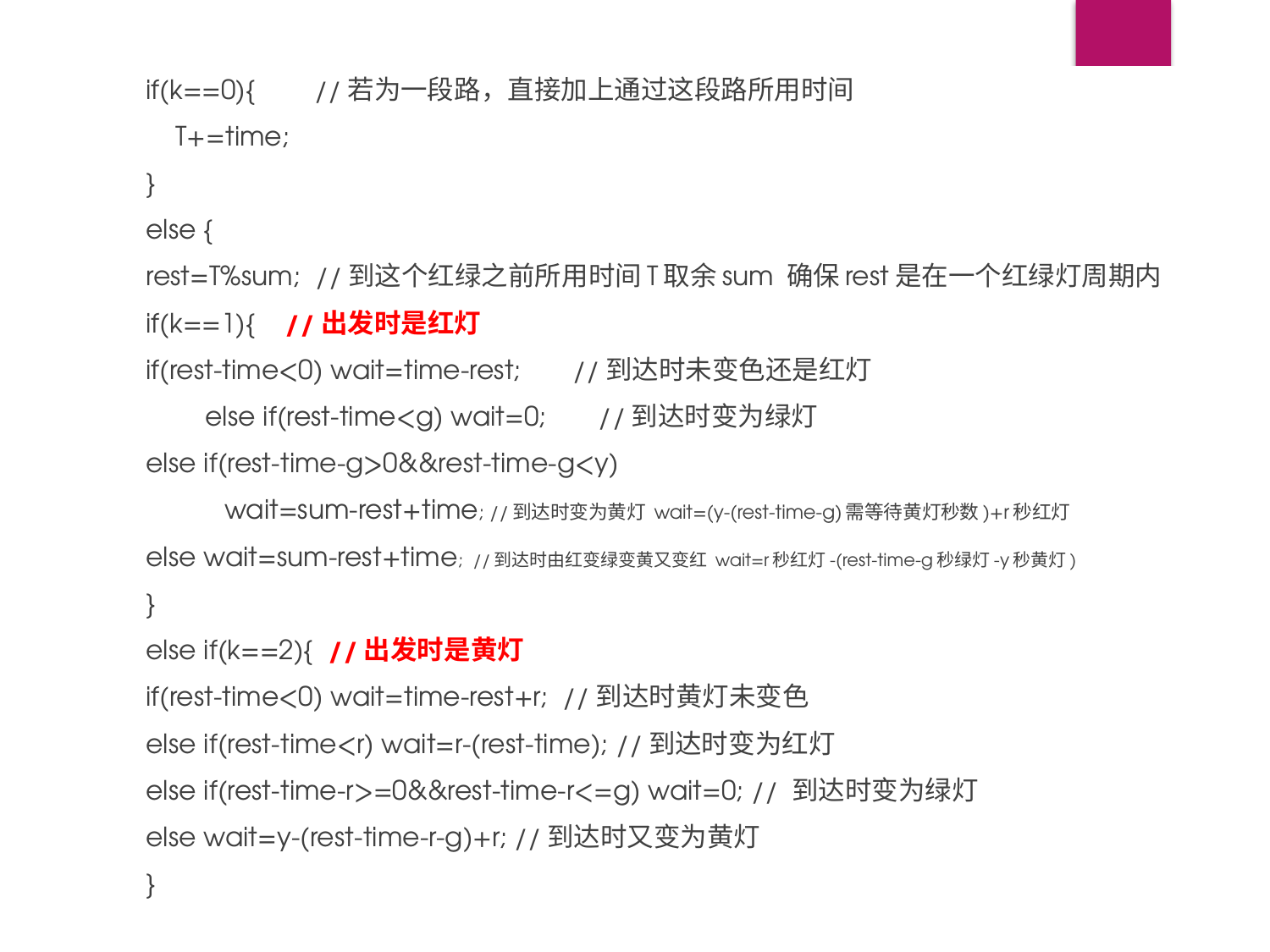

if(k==0){        //若为一段路，直接加上通过这段路所用时间
		    T+=time;
		}
		else {
			rest=T%sum;  //到这个红绿之前所用时间T取余sum 确保rest是在一个红绿灯周期内
			if(k==1){    //出发时是红灯
				if(rest-time<0) wait=time-rest;       //到达时未变色还是红灯
			        else if(rest-time<g) wait=0;       //到达时变为绿灯
				else if(rest-time-g>0&&rest-time-g<y)
                         wait=sum-rest+time; //到达时变为黄灯 wait=(y-(rest-time-g)需等待黄灯秒数)+r秒红灯
				else wait=sum-rest+time;  //到达时由红变绿变黄又变红 wait=r秒红灯-(rest-time-g秒绿灯-y秒黄灯)
			}
			else if(k==2){  //出发时是黄灯
				if(rest-time<0) wait=time-rest+r;  //到达时黄灯未变色
				else if(rest-time<r) wait=r-(rest-time); //到达时变为红灯
				else if(rest-time-r>=0&&rest-time-r<=g) wait=0; // 到达时变为绿灯
				else wait=y-(rest-time-r-g)+r; //到达时又变为黄灯
			}